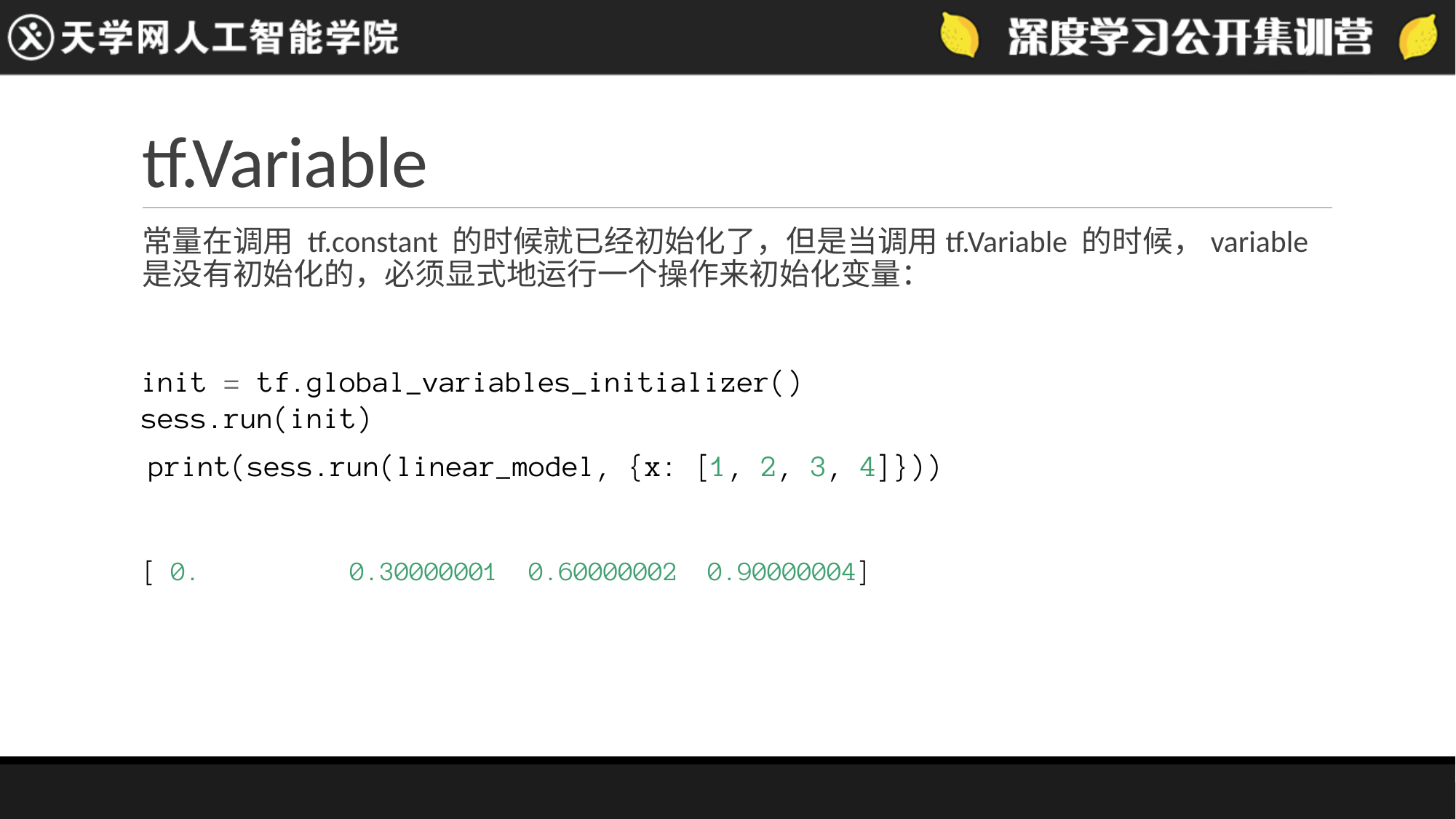

# tf.Variable
常量在调用 tf.constant 的时候就已经初始化了，但是当调用tf.Variable 的时候，variable是没有初始化的，必须显式地运行一个操作来初始化变量：
init = tf.global_variables_initializer()
sess.run(init)
print(sess.run(linear_model, {x: [1, 2, 3, 4]}))
[ 0.          0.30000001  0.60000002  0.90000004]